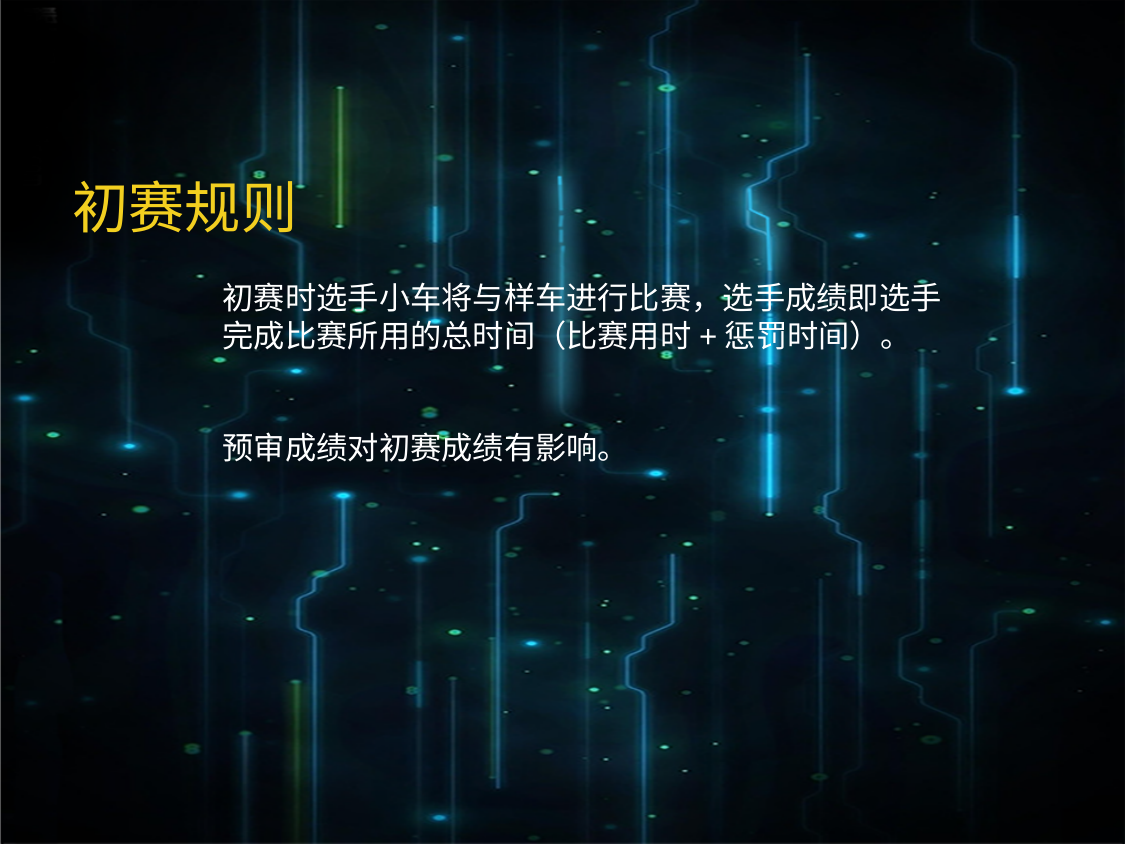

初赛规则
初赛时选手小车将与样车进行比赛，选手成绩即选手完成比赛所用的总时间（比赛用时+惩罚时间）。

预审成绩对初赛成绩有影响。